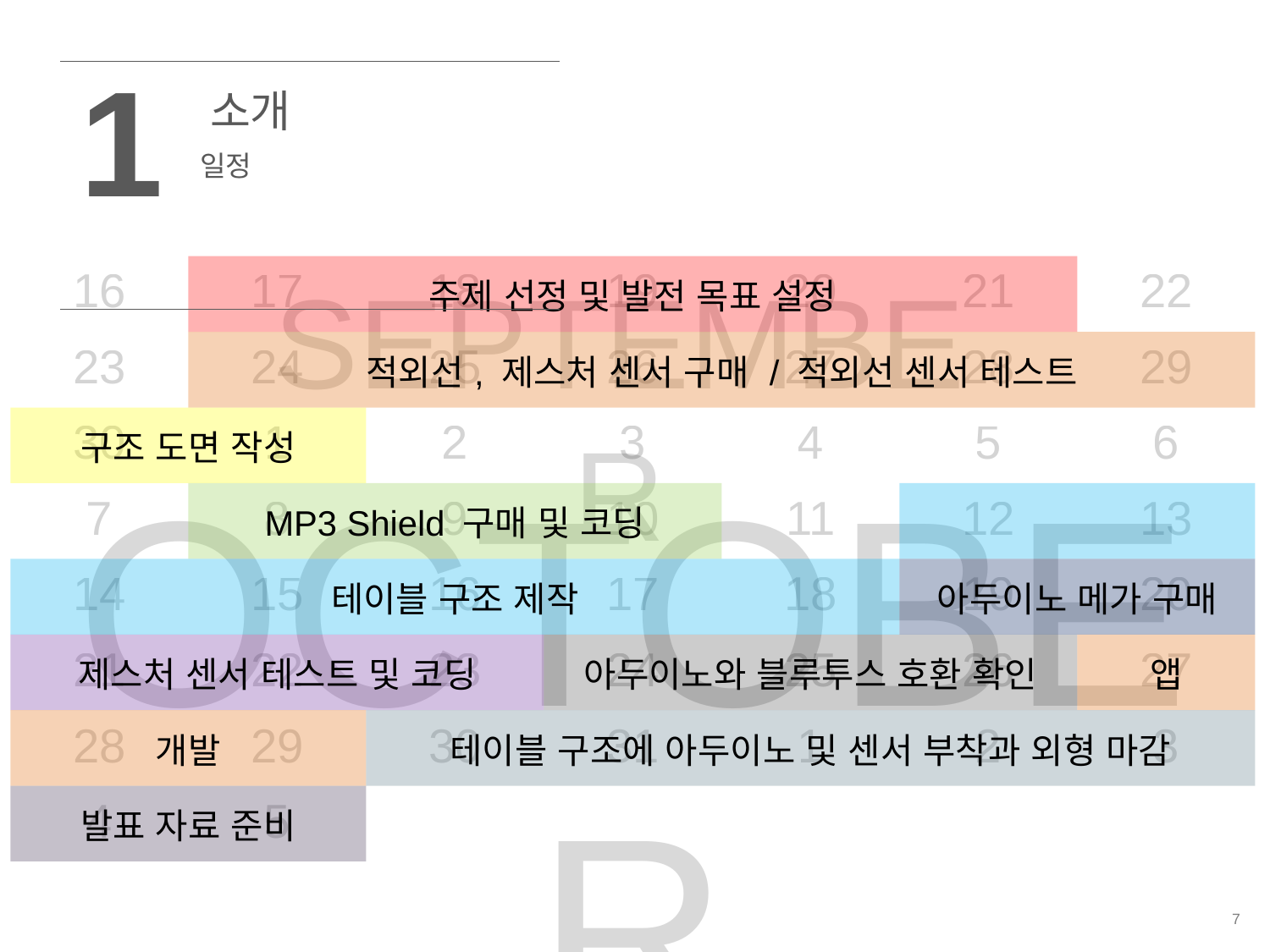

| 1 | 소개 |
| --- | --- |
|  | 일정 |
| 16 | 17 | 18 | 19 | 20 | 21 | 22 |
| --- | --- | --- | --- | --- | --- | --- |
| 23 | 24 | 25 | 26 | 27 | 28 | 29 |
| 30 | 1 | 2 | 3 | 4 | 5 | 6 |
| 7 | 8 | 9 | 10 | 11 | 12 | 13 |
| 14 | 15 | 16 | 17 | 18 | 19 | 20 |
| 21 | 22 | 23 | 24 | 25 | 26 | 27 |
| 28 | 29 | 30 | 31 | 1 | 2 | 3 |
| 4 | 5 |  |  |  |  |  |
SEPTEMBER
|  | 주제 선정 및 발전 목표 설정 |  |  |  |  |  |
| --- | --- | --- | --- | --- | --- | --- |
|  | 적외선, 제스처 센서 구매 / 적외선 센서 테스트 |  |  |  |  |  |
| 구조 도면 작성 |  |  |  |  |  |  |
|  | MP3 Shield 구매 및 코딩 |  |  |  |  |  |
| 테이블 구조 제작 |  |  |  |  | 아두이노 메가 구매 |  |
| 제스처 센서 테스트 및 코딩 |  |  | 아두이노와 블루투스 호환 확인 |  |  | 앱 |
| 개발 |  | 테이블 구조에 아두이노 및 센서 부착과 외형 마감 |  |  |  |  |
| 발표 자료 준비 |  |  |  |  |  |  |
OCTOBER